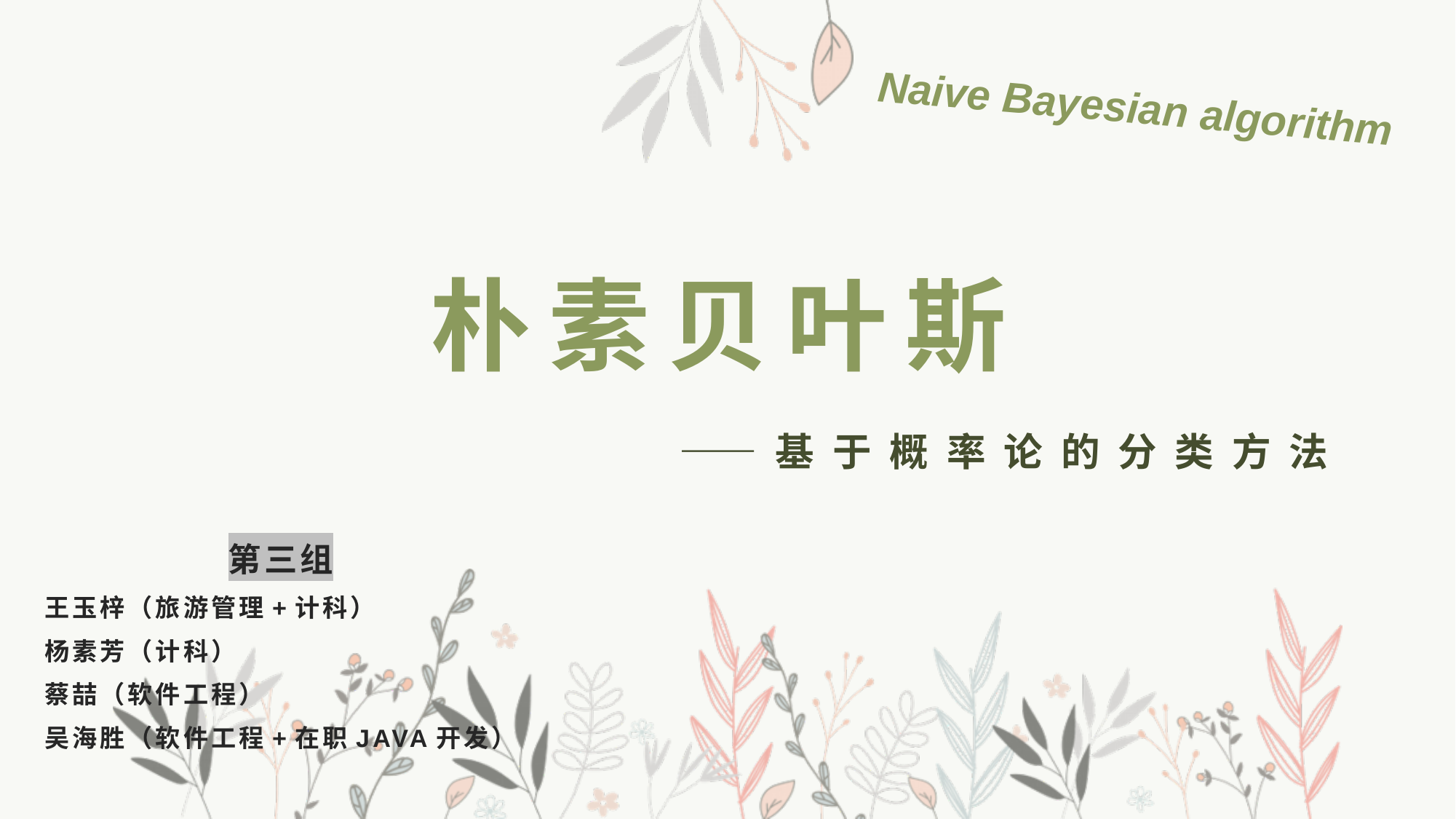

Naive Bayesian algorithm
# 朴素贝叶斯 ——基于概率论的分类方法
第三组
王玉梓（旅游管理+计科）
杨素芳（计科）
蔡喆（软件工程）
吴海胜（软件工程+在职JAVA开发）